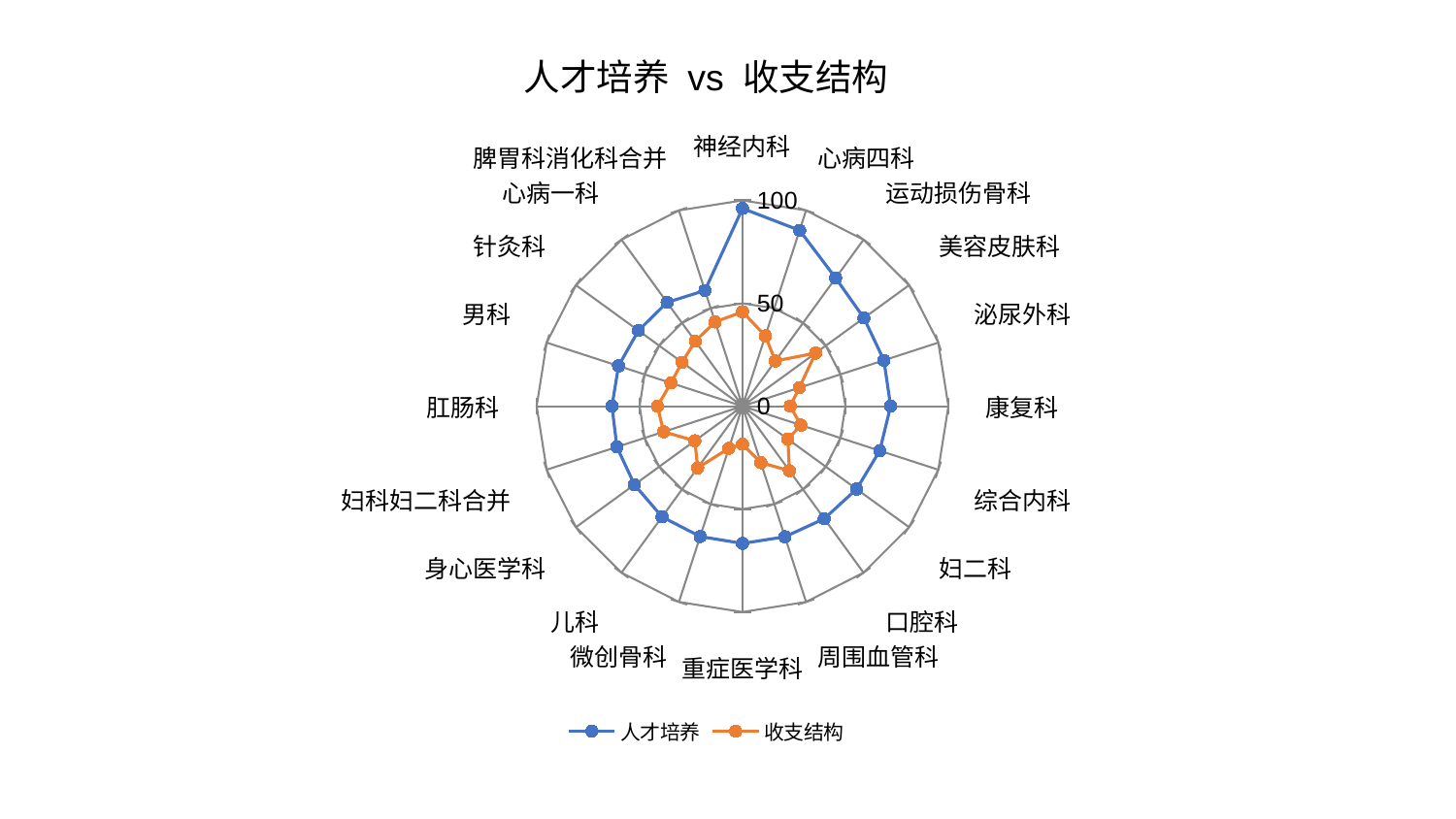

### Chart: 人才培养 vs 收支结构

| Category | 人才培养 | 收支结构 |
|---|---|---|
| 神经内科 | 96.09529501415936 | 45.85965595344539 |
| 心病四科 | 89.82869568926479 | 35.94381037188743 |
| 运动损伤骨科 | 76.99363719175481 | 27.16167020409879 |
| 美容皮肤科 | 72.89859545684196 | 43.87468420818759 |
| 泌尿外科 | 72.21767227079572 | 29.013165954758666 |
| 康复科 | 71.93823367068423 | 23.204760995175064 |
| 综合内科 | 70.10333291869432 | 29.85252854053107 |
| 妇二科 | 68.51990559272544 | 27.269981577815113 |
| 口腔科 | 67.58628125388816 | 38.74865497860706 |
| 周围血管科 | 66.73744167314005 | 28.853781835409382 |
| 重症医学科 | 66.68421363732249 | 18.508845618206564 |
| 微创骨科 | 66.578878050736 | 21.586485478695504 |
| 儿科 | 66.49312757808083 | 37.0645981282026 |
| 身心医学科 | 64.89809555006661 | 28.624722185513225 |
| 妇科妇二科合并 | 64.15139091896566 | 40.283357567473395 |
| 肛肠科 | 63.39595257021001 | 41.322934976906495 |
| 男科 | 63.32035648961937 | 36.55867427372771 |
| 针灸科 | 62.500782727608396 | 36.2969112642966 |
| 心病一科 | 62.334156047959134 | 39.06198604842938 |
| 脾胃科消化科合并 | 59.106449578698765 | 43.058555697134665 |
92